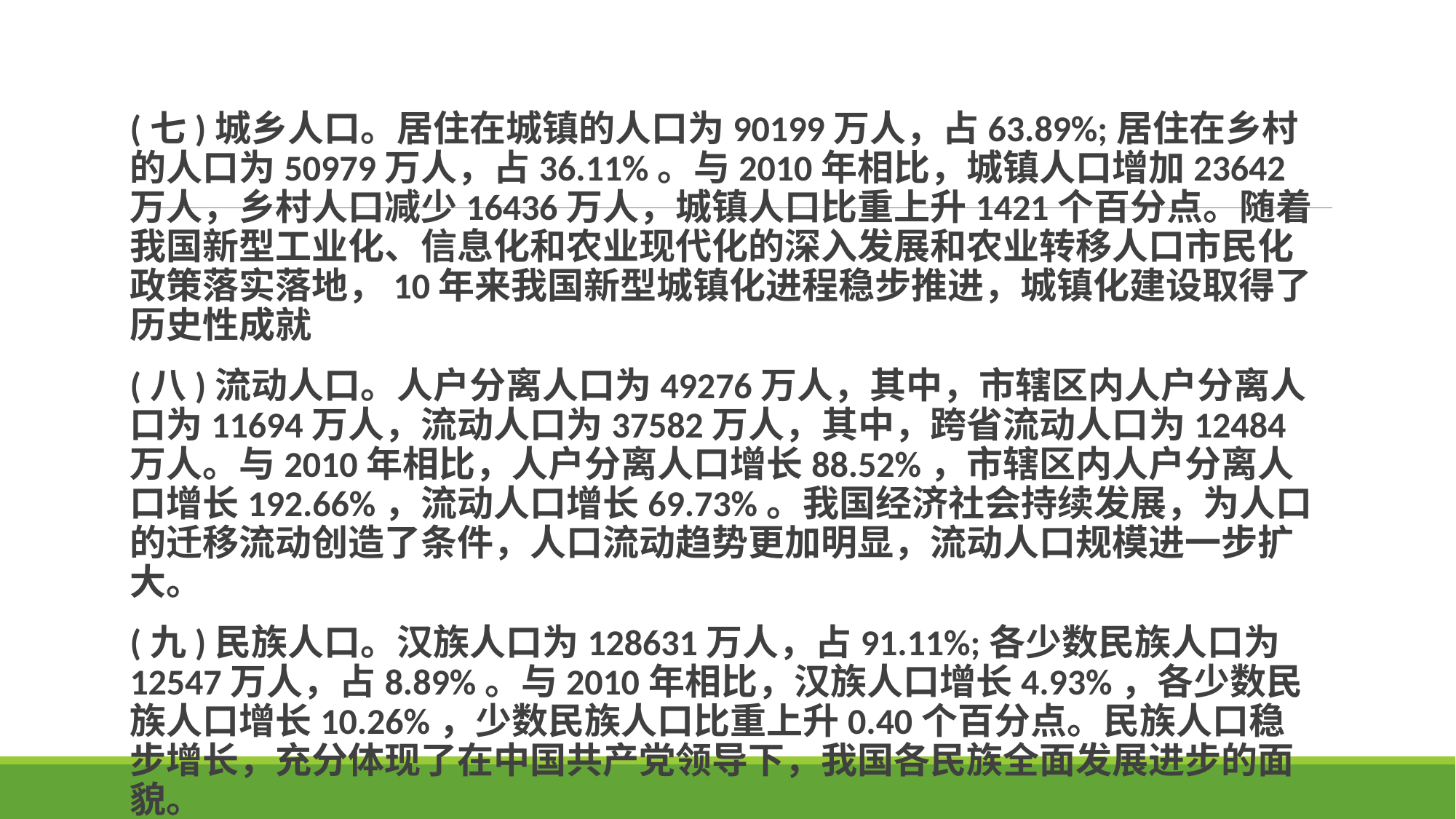

#
(七)城乡人口。居住在城镇的人口为90199万人，占63.89%;居住在乡村的人口为50979万人，占36.11%。与2010年相比，城镇人口增加23642万人，乡村人口减少16436万人，城镇人口比重上升1421个百分点。随着我国新型工业化、信息化和农业现代化的深入发展和农业转移人口市民化政策落实落地，10年来我国新型城镇化进程稳步推进，城镇化建设取得了历史性成就
(八)流动人口。人户分离人口为49276万人，其中，市辖区内人户分离人口为11694万人，流动人口为37582万人，其中，跨省流动人口为12484万人。与2010年相比，人户分离人口增长88.52%，市辖区内人户分离人口增长192.66%，流动人口增长69.73%。我国经济社会持续发展，为人口的迁移流动创造了条件，人口流动趋势更加明显，流动人口规模进一步扩大。
(九)民族人口。汉族人口为128631万人，占91.11%;各少数民族人口为12547万人，占8.89%。与2010年相比，汉族人口增长4.93%，各少数民族人口增长10.26%，少数民族人口比重上升0.40个百分点。民族人口稳步增长，充分体现了在中国共产党领导下，我国各民族全面发展进步的面貌。